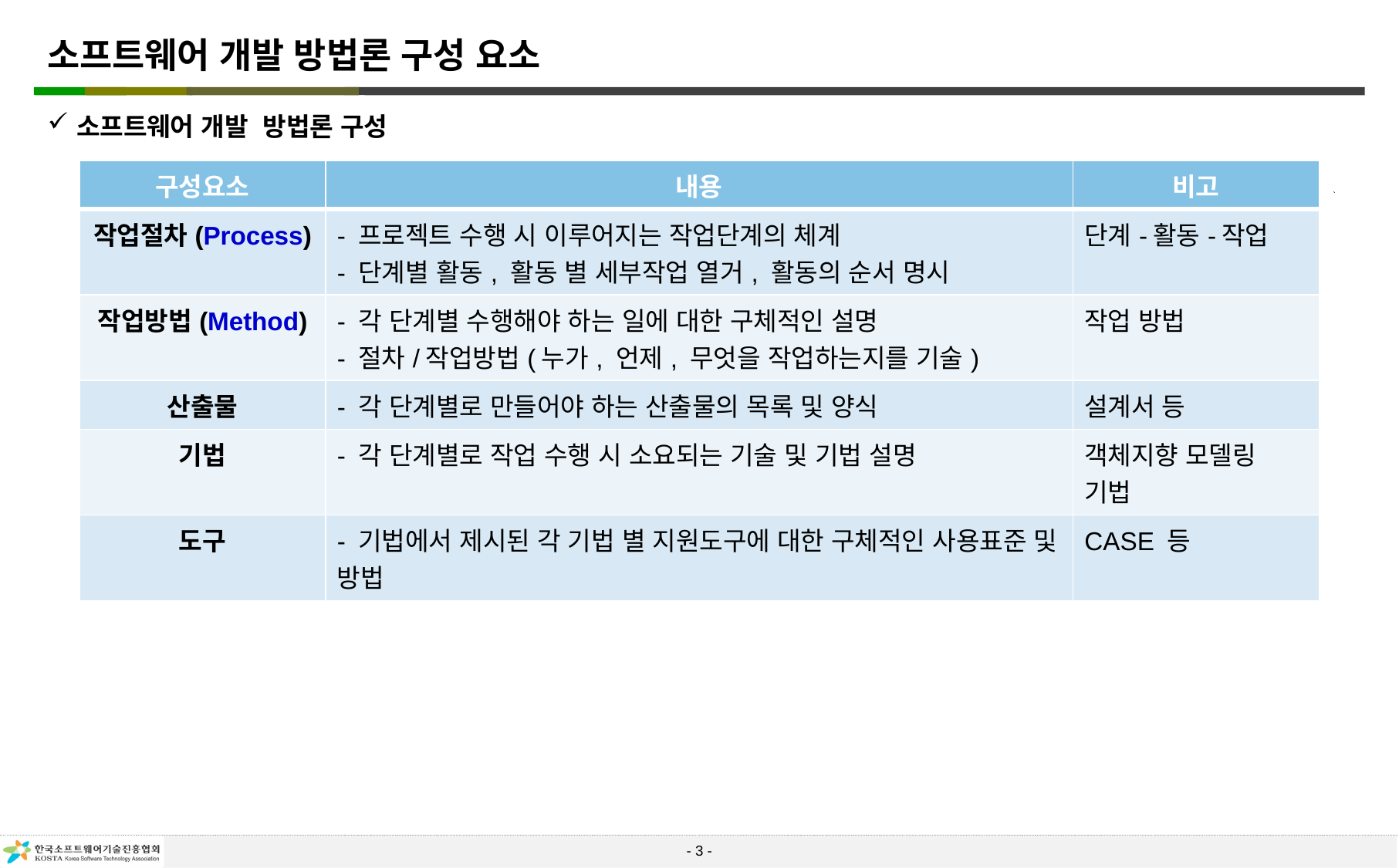

# 소프트웨어 개발 방법론 구성 요소
소프트웨어 개발  방법론 구성
| 구성요소 | 내용 | 비고 |
| --- | --- | --- |
| 작업절차(Process) | - 프로젝트 수행 시 이루어지는 작업단계의 체계 - 단계별 활동, 활동 별 세부작업 열거, 활동의 순서 명시 | 단계-활동-작업 |
| 작업방법(Method) | - 각 단계별 수행해야 하는 일에 대한 구체적인 설명 - 절차/작업방법(누가, 언제, 무엇을 작업하는지를 기술) | 작업 방법 |
| 산출물 | - 각 단계별로 만들어야 하는 산출물의 목록 및 양식 | 설계서 등 |
| 기법 | - 각 단계별로 작업 수행 시 소요되는 기술 및 기법 설명 | 객체지향 모델링 기법 |
| 도구 | - 기법에서 제시된 각 기법 별 지원도구에 대한 구체적인 사용표준 및 방법 | CASE 등 |